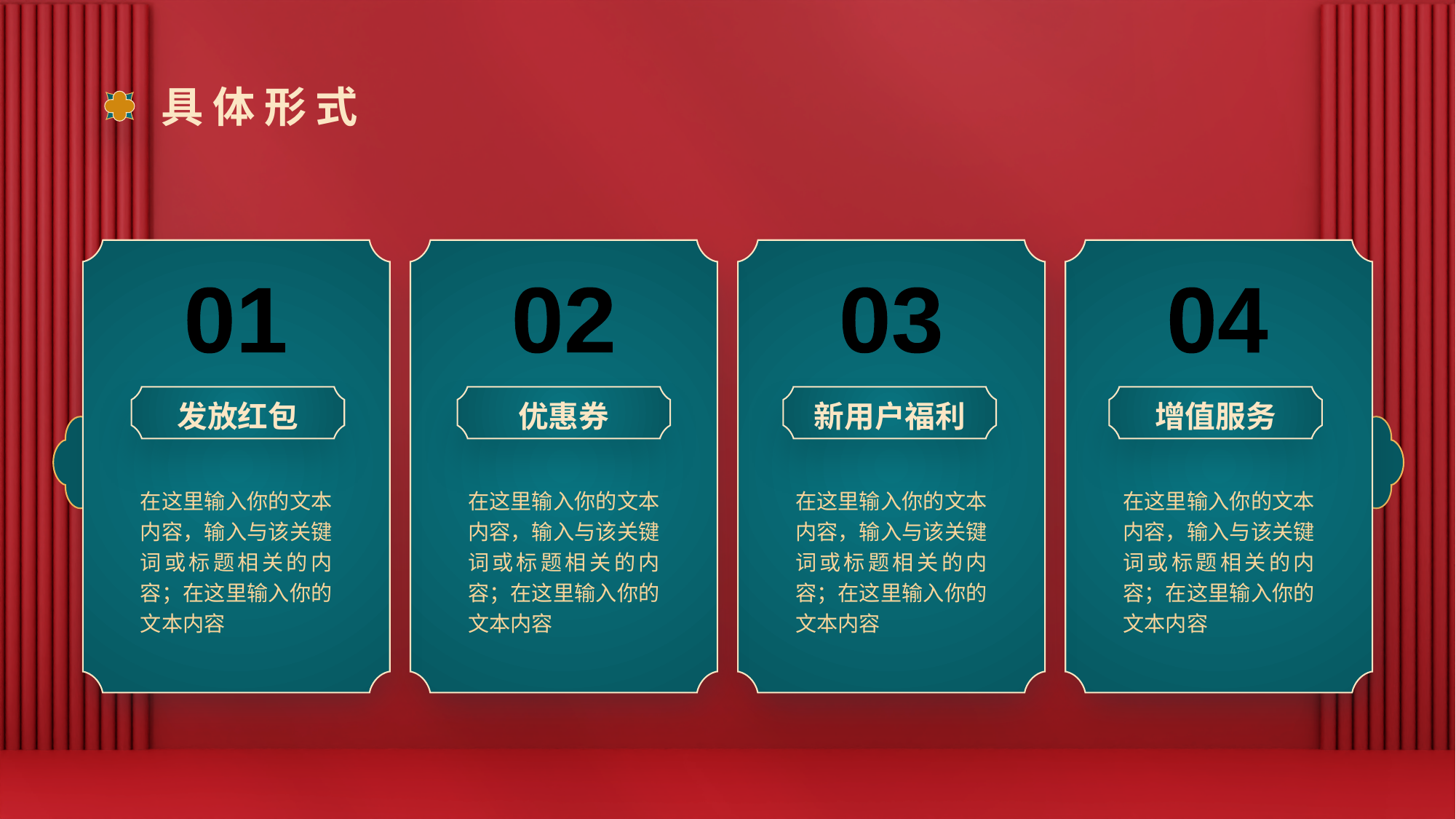

# 具体形式

01
02
03
04
发放红包
优惠券
新用户福利
增值服务
在这里输入你的文本内容，输入与该关键词或标题相关的内容；在这里输入你的文本内容
在这里输入你的文本内容，输入与该关键词或标题相关的内容；在这里输入你的文本内容
在这里输入你的文本内容，输入与该关键词或标题相关的内容；在这里输入你的文本内容
在这里输入你的文本内容，输入与该关键词或标题相关的内容；在这里输入你的文本内容